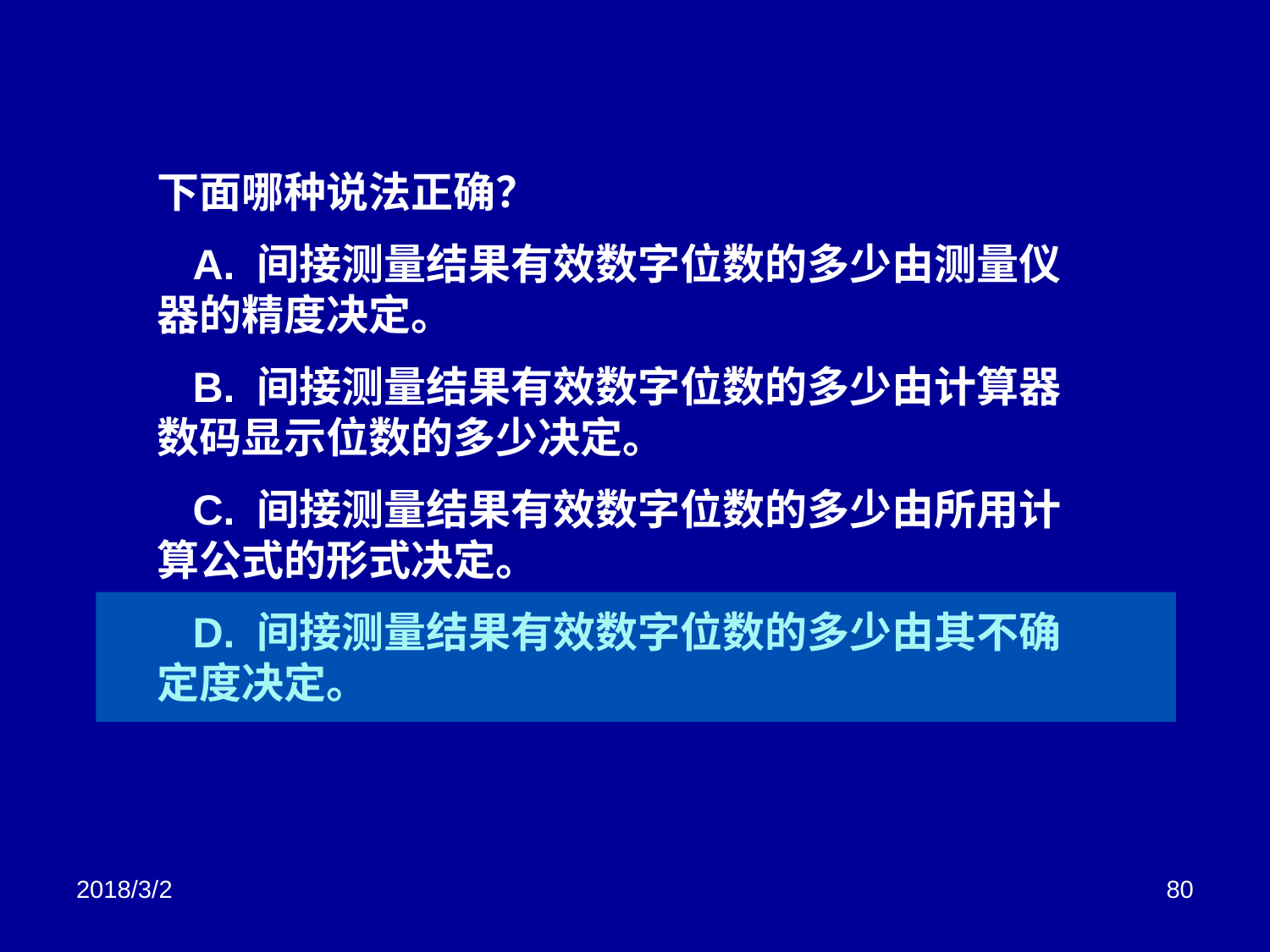

下面哪种说法正确？
   A. 间接测量结果有效数字位数的多少由测量仪器的精度决定。
   B. 间接测量结果有效数字位数的多少由计算器数码显示位数的多少决定。
   C. 间接测量结果有效数字位数的多少由所用计算公式的形式决定。
   D. 间接测量结果有效数字位数的多少由其不确定度决定。

2018/3/2
80